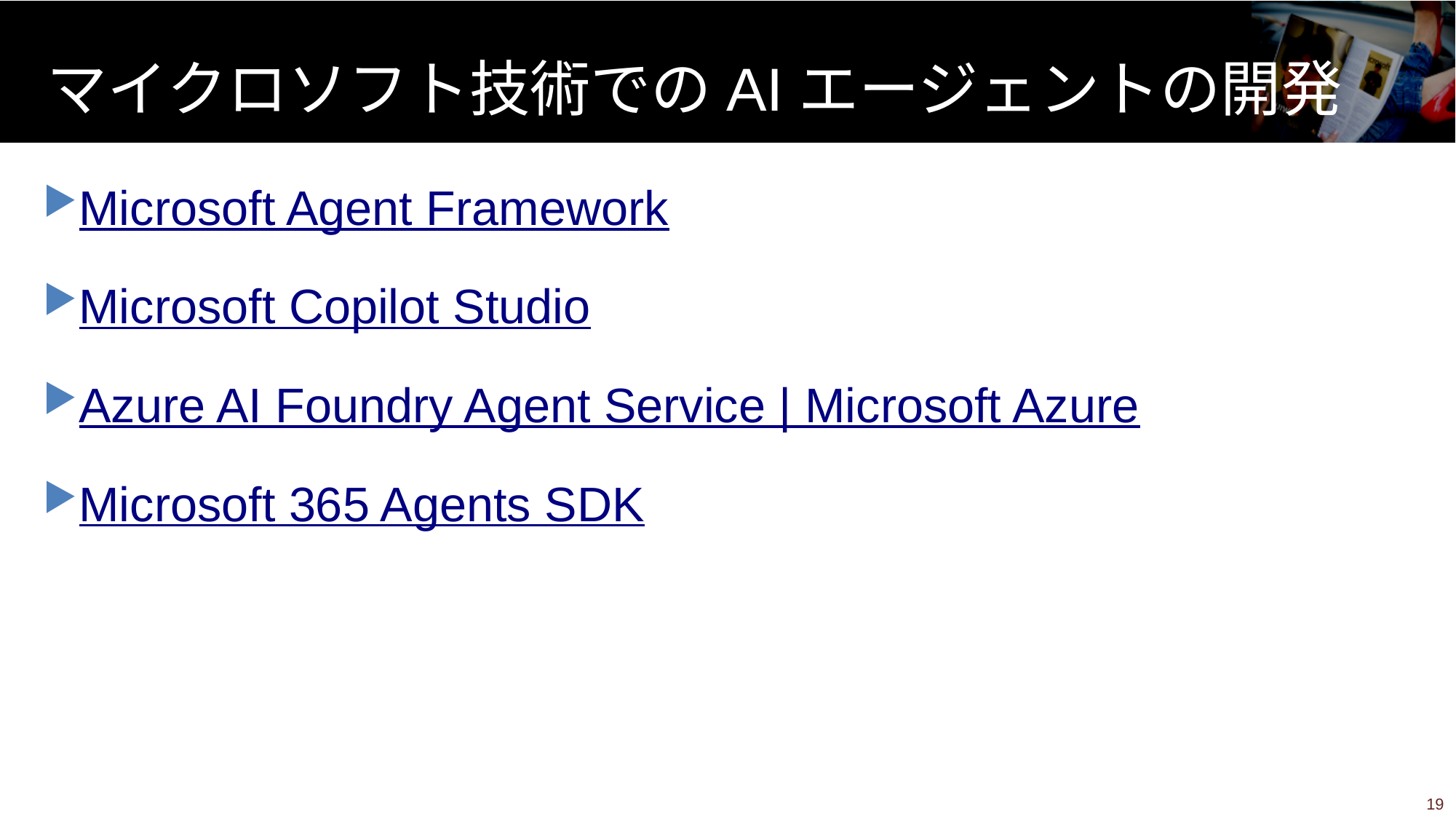

# マイクロソフト技術でのAIエージェントの開発
Microsoft Agent Framework
Microsoft Copilot Studio
Azure AI Foundry Agent Service | Microsoft Azure
Microsoft 365 Agents SDK
19